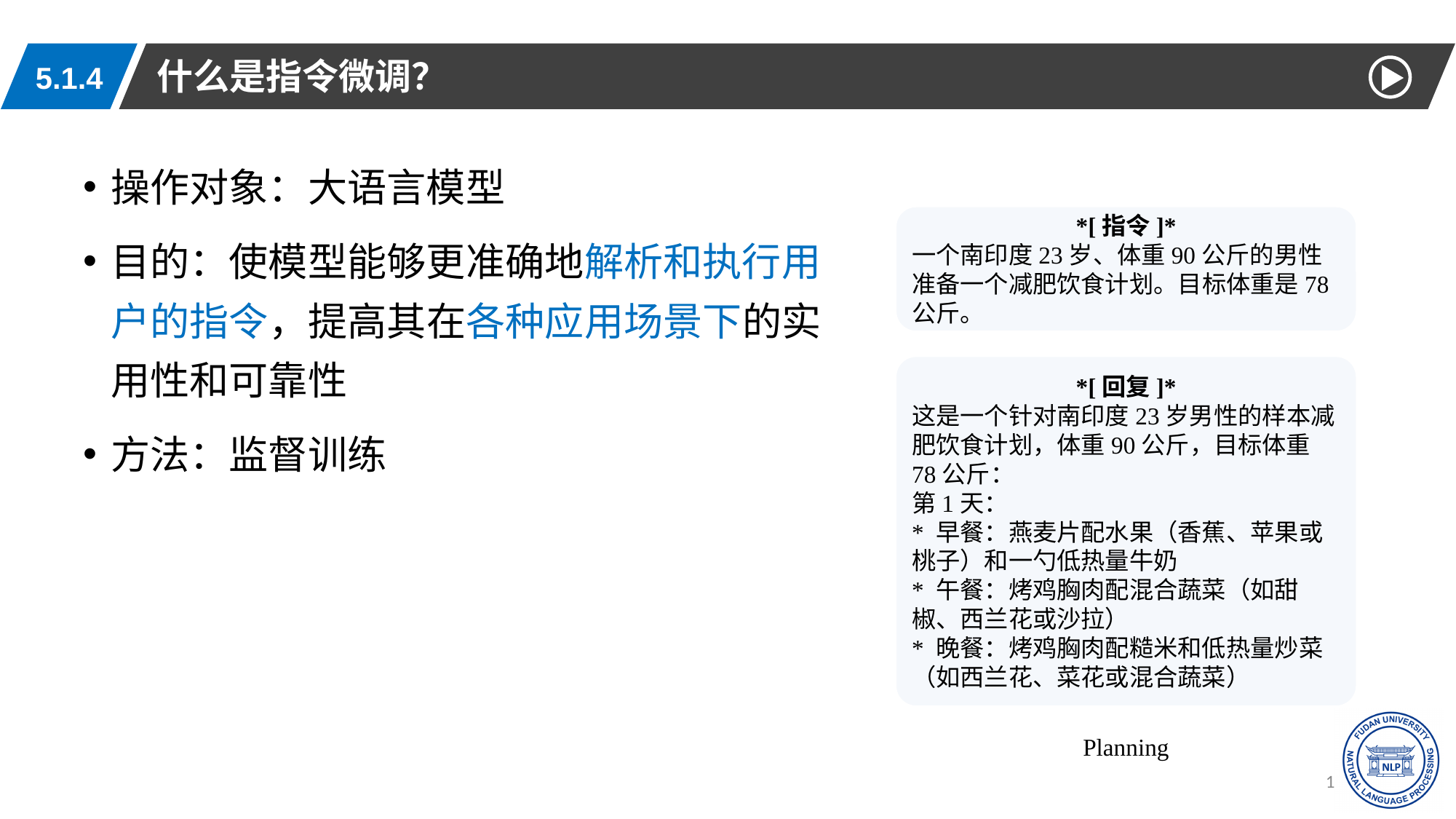

什么是指令微调？
5.1.4

操作对象：大语言模型
目的：使模型能够更准确地解析和执行用户的指令，提高其在各种应用场景下的实用性和可靠性
方法：监督训练

*[指令]*
一个南印度23岁、体重90公斤的男性准备一个减肥饮食计划。目标体重是78公斤。
*[回复]*
这是一个针对南印度23岁男性的样本减肥饮食计划，体重90公斤，目标体重78公斤：
第1天：
* 早餐：燕麦片配水果（香蕉、苹果或桃子）和一勺低热量牛奶
* 午餐：烤鸡胸肉配混合蔬菜（如甜椒、西兰花或沙拉）
* 晚餐：烤鸡胸肉配糙米和低热量炒菜（如西兰花、菜花或混合蔬菜）
Planning
18